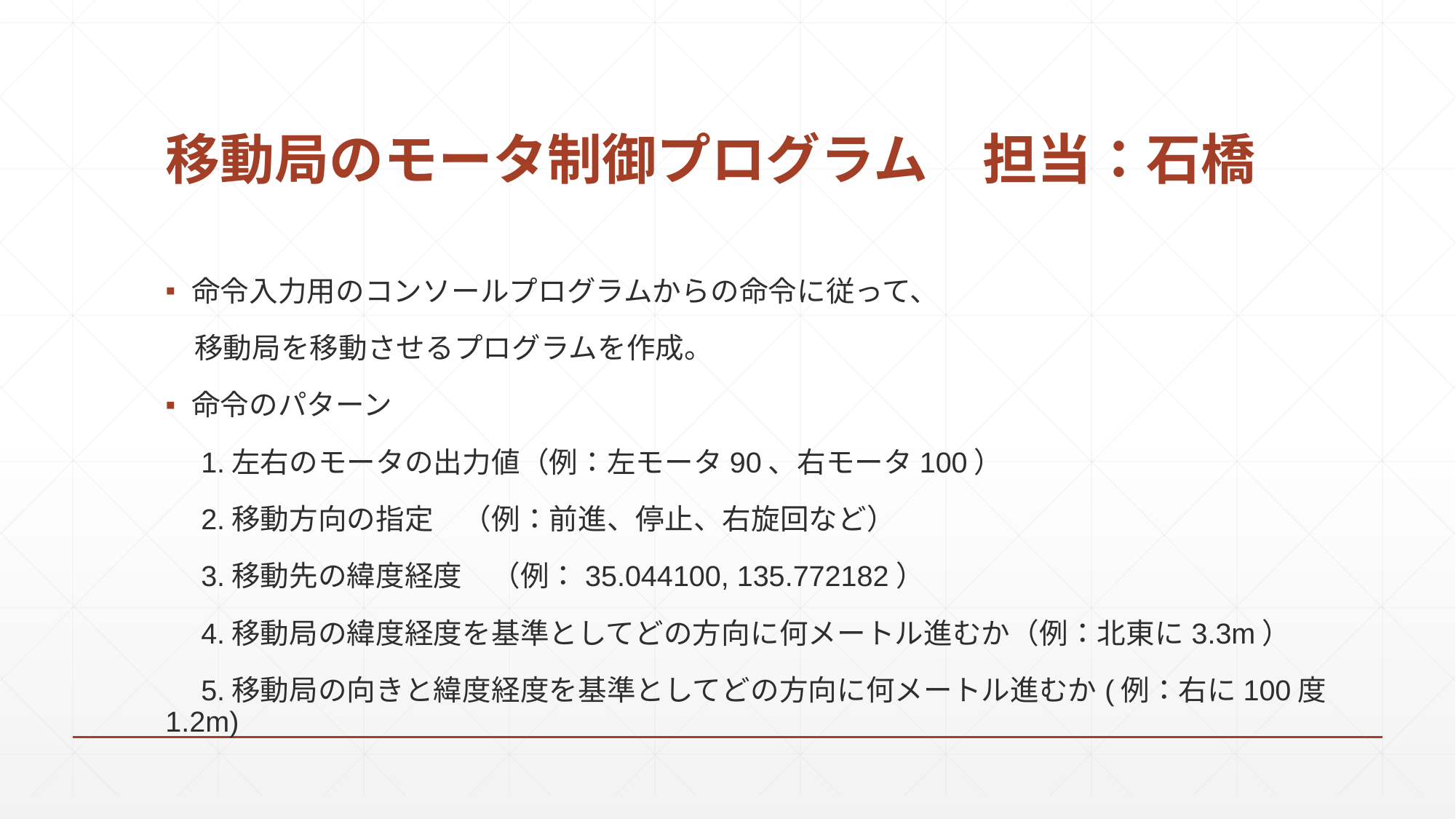

# 移動局のモータ制御プログラム　担当：石橋
命令入力用のコンソールプログラムからの命令に従って、
　移動局を移動させるプログラムを作成。
命令のパターン
　1.左右のモータの出力値（例：左モータ90、右モータ100）
　2.移動方向の指定　（例：前進、停止、右旋回など）
　3.移動先の緯度経度　（例：35.044100, 135.772182）
　4.移動局の緯度経度を基準としてどの方向に何メートル進むか（例：北東に3.3m）
　5.移動局の向きと緯度経度を基準としてどの方向に何メートル進むか(例：右に100度1.2m)